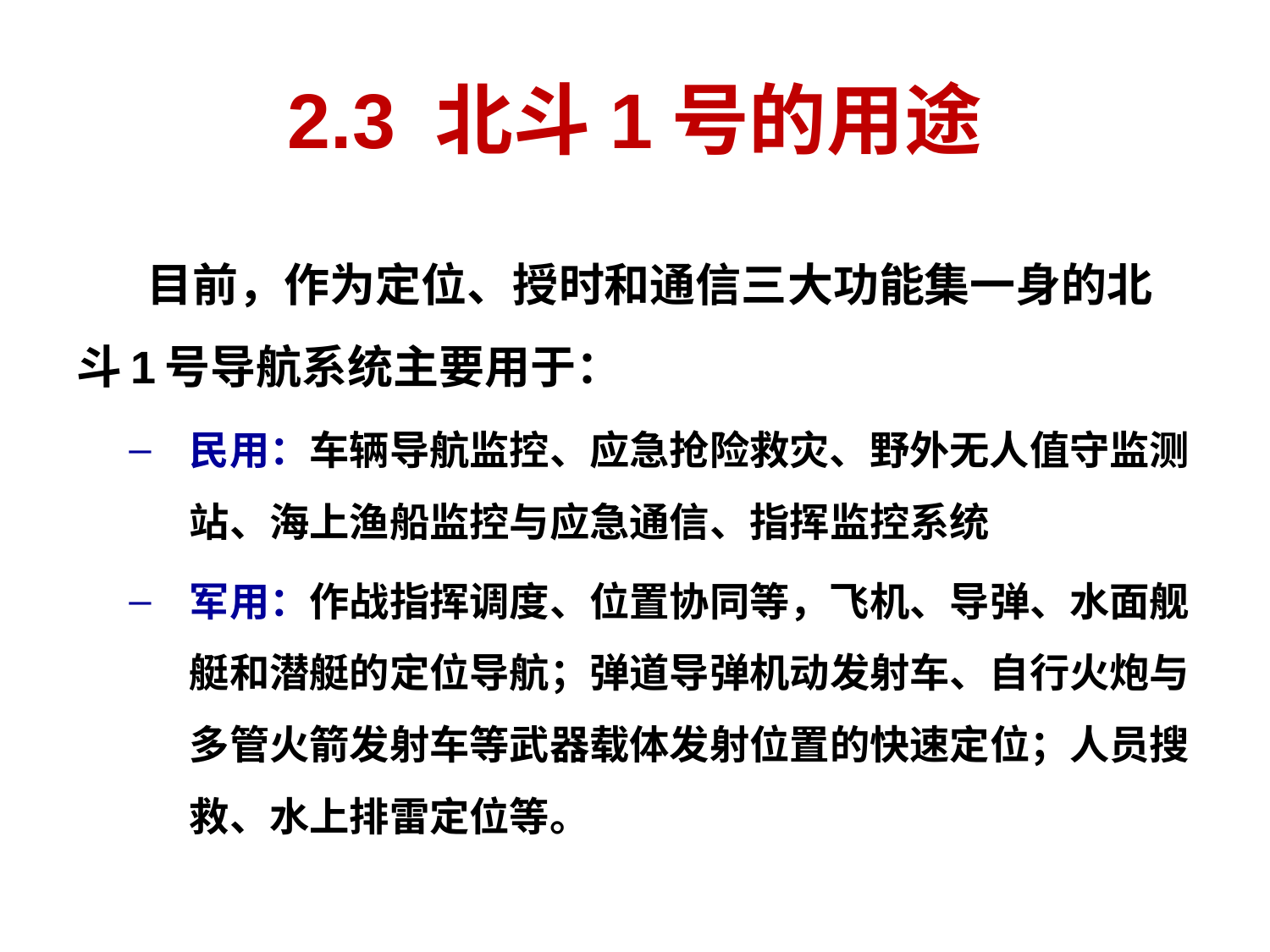

# 2.3 北斗1号的用途
      目前，作为定位、授时和通信三大功能集一身的北斗1号导航系统主要用于：
民用：车辆导航监控、应急抢险救灾、野外无人值守监测站、海上渔船监控与应急通信、指挥监控系统
军用：作战指挥调度、位置协同等，飞机、导弹、水面舰艇和潜艇的定位导航；弹道导弹机动发射车、自行火炮与多管火箭发射车等武器载体发射位置的快速定位；人员搜救、水上排雷定位等。